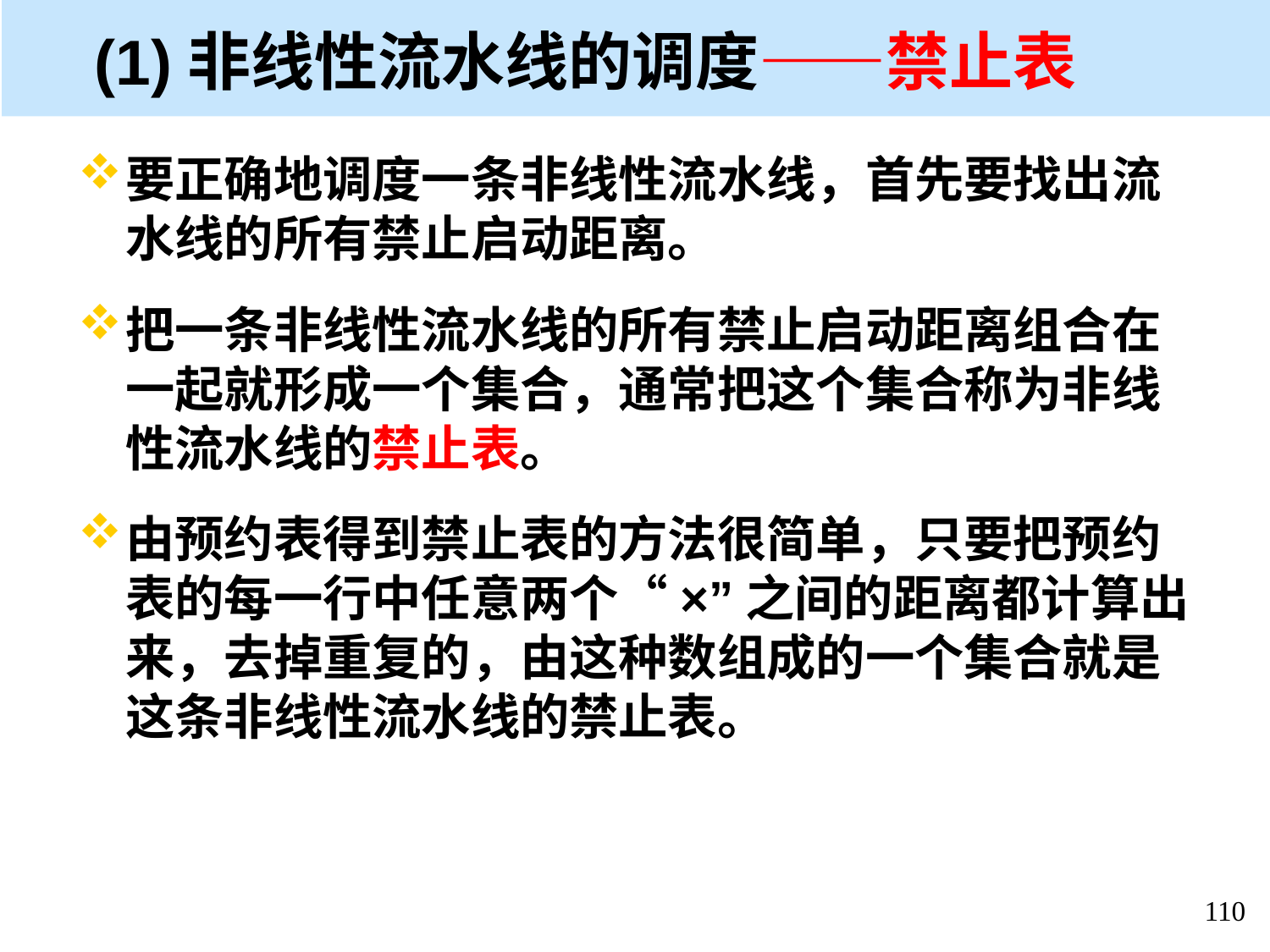

# (1)非线性流水线的调度——禁止表
要正确地调度一条非线性流水线，首先要找出流水线的所有禁止启动距离。
把一条非线性流水线的所有禁止启动距离组合在一起就形成一个集合，通常把这个集合称为非线性流水线的禁止表。
由预约表得到禁止表的方法很简单，只要把预约表的每一行中任意两个“×”之间的距离都计算出来，去掉重复的，由这种数组成的一个集合就是这条非线性流水线的禁止表。